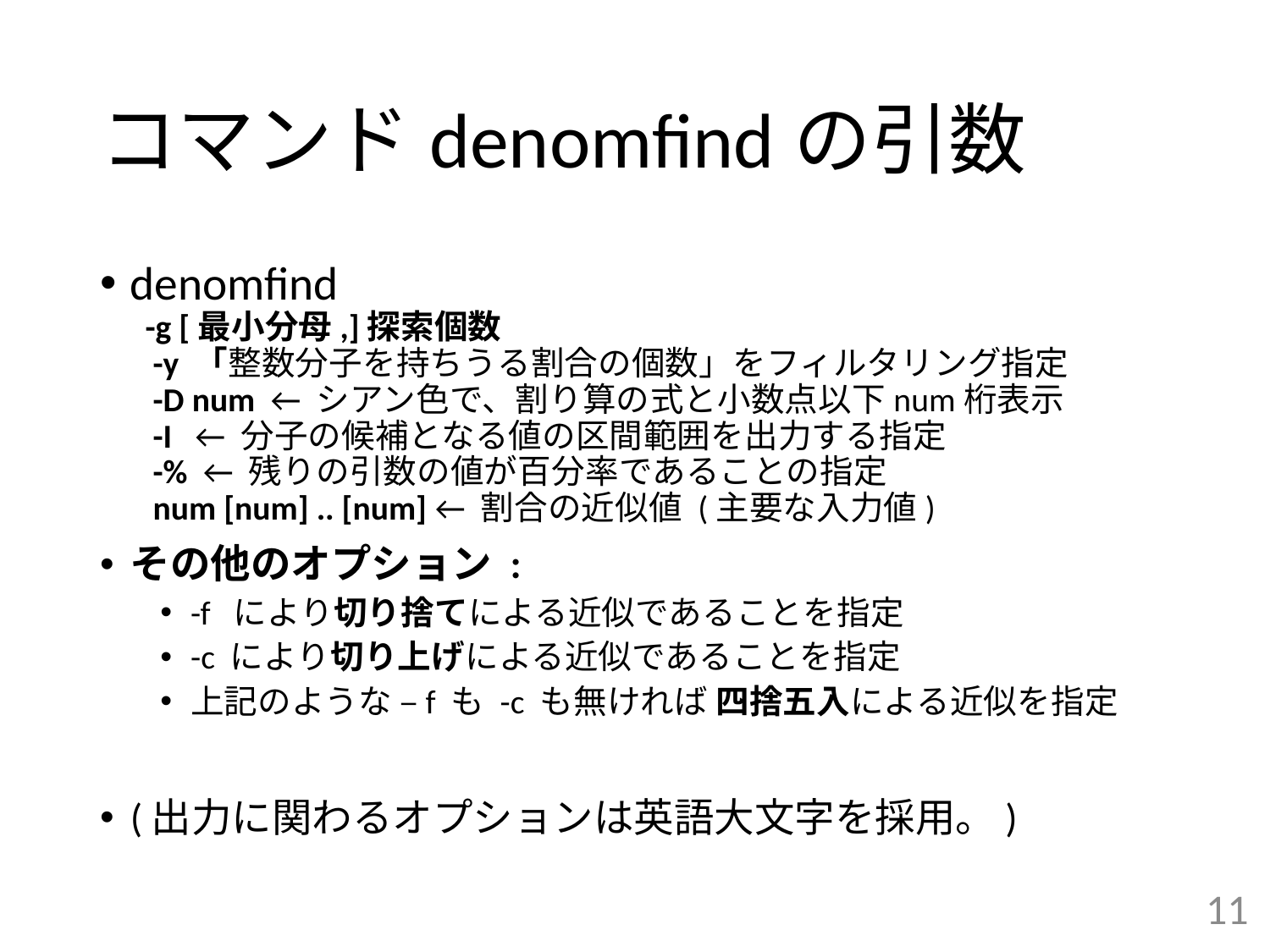

# コマンドdenomfindの引数
denomfind
  -g [最小分母,]探索個数
  -y 「整数分子を持ちうる割合の個数」をフィルタリング指定
  -D num  ← シアン色で、割り算の式と小数点以下num桁表示
  -I   ← 分子の候補となる値の区間範囲を出力する指定
  -%  ← 残りの引数の値が百分率であることの指定
  num [num] .. [num] ← 割合の近似値 (主要な入力値)
その他のオプション :
-f  により切り捨てによる近似であることを指定
-c により切り上げによる近似であることを指定
上記のような –f も -c も無ければ 四捨五入による近似を指定

(出力に関わるオプションは英語大文字を採用。)

11